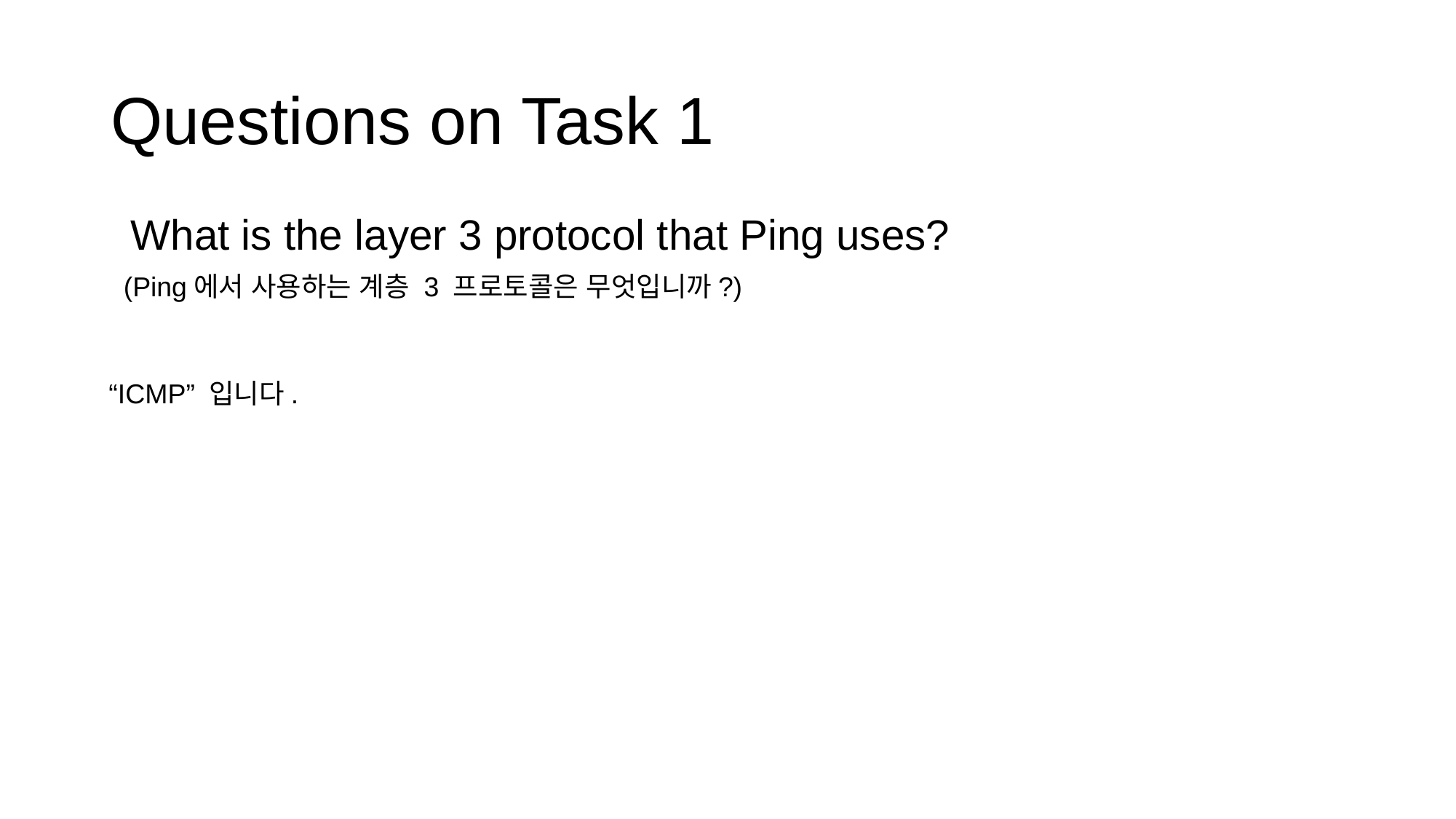

# Questions on Task 1
What is the layer 3 protocol that Ping uses?
(Ping에서 사용하는 계층 3 프로토콜은 무엇입니까?)
“ICMP” 입니다.